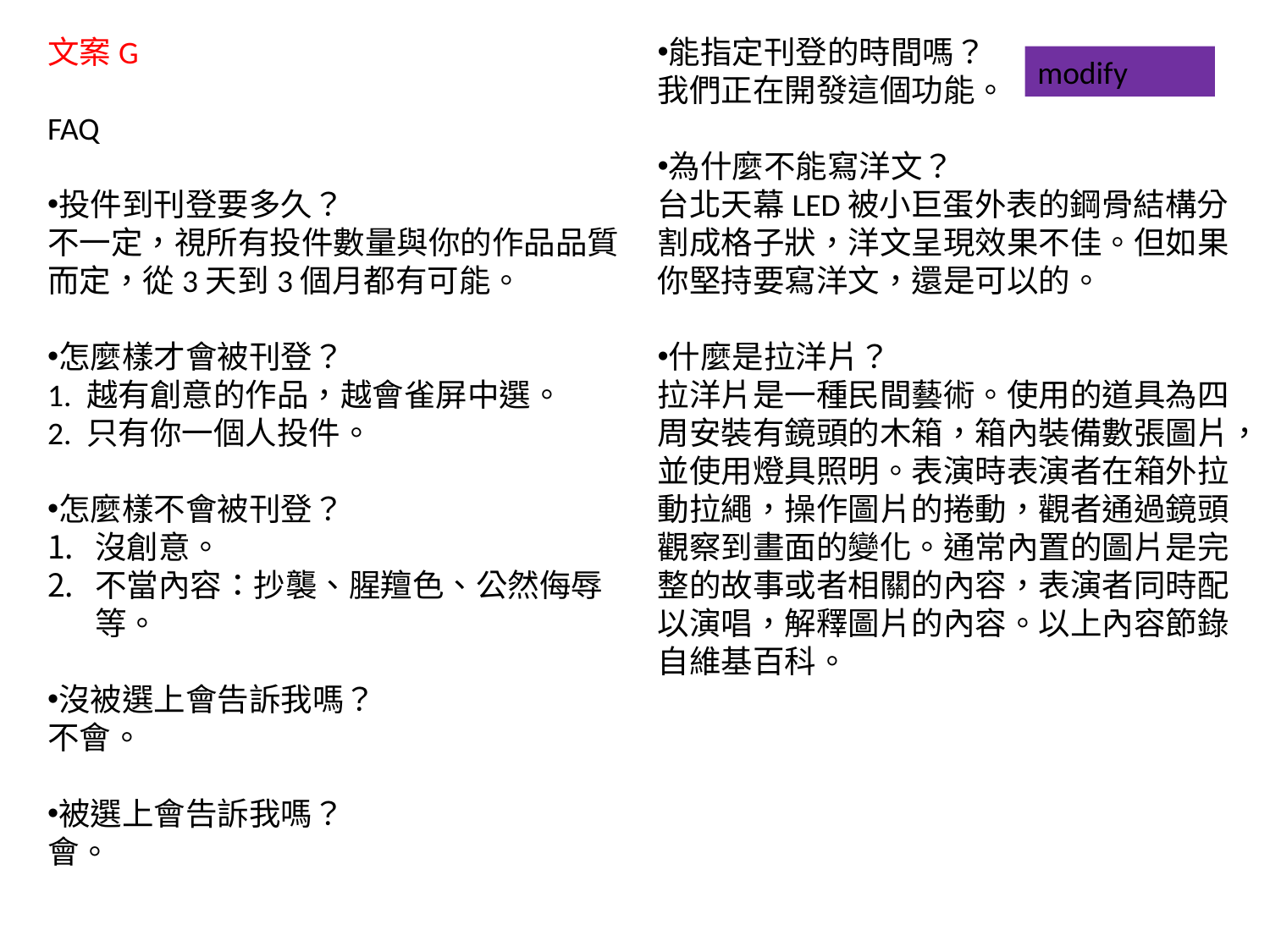

文案G

FAQ

投件到刊登要多久？
不一定，視所有投件數量與你的作品品質而定，從3天到3個月都有可能。

怎麼樣才會被刊登？
1. 越有創意的作品，越會雀屏中選。
2. 只有你一個人投件。

怎麼樣不會被刊登？
沒創意。
不當內容：抄襲、腥羶色、公然侮辱等。

沒被選上會告訴我嗎？
不會。

被選上會告訴我嗎？
會。
能指定刊登的時間嗎？
我們正在開發這個功能。

為什麼不能寫洋文？
台北天幕LED被小巨蛋外表的鋼骨結構分割成格子狀，洋文呈現效果不佳。但如果你堅持要寫洋文，還是可以的。

什麼是拉洋片？
拉洋片是一種民間藝術。使用的道具為四周安裝有鏡頭的木箱，箱內裝備數張圖片，並使用燈具照明。表演時表演者在箱外拉動拉繩，操作圖片的捲動，觀者通過鏡頭觀察到畫面的變化。通常內置的圖片是完整的故事或者相關的內容，表演者同時配以演唱，解釋圖片的內容。以上內容節錄自維基百科。
modify